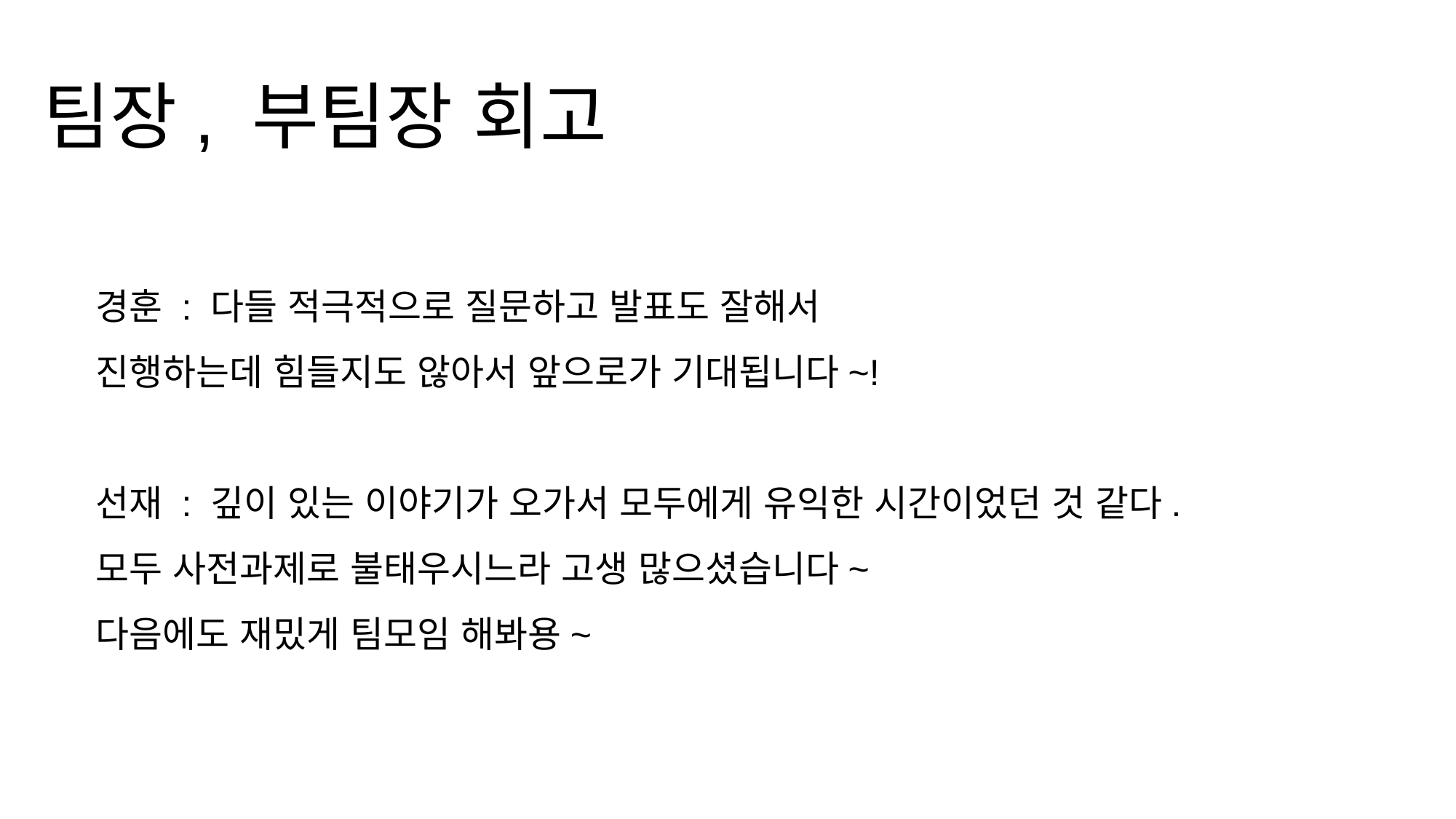

팀장, 부팀장 회고
경훈 : 다들 적극적으로 질문하고 발표도 잘해서
진행하는데 힘들지도 않아서 앞으로가 기대됩니다~!

선재 : 깊이 있는 이야기가 오가서 모두에게 유익한 시간이었던 것 같다.
모두 사전과제로 불태우시느라 고생 많으셨습니다~
다음에도 재밌게 팀모임 해봐용~